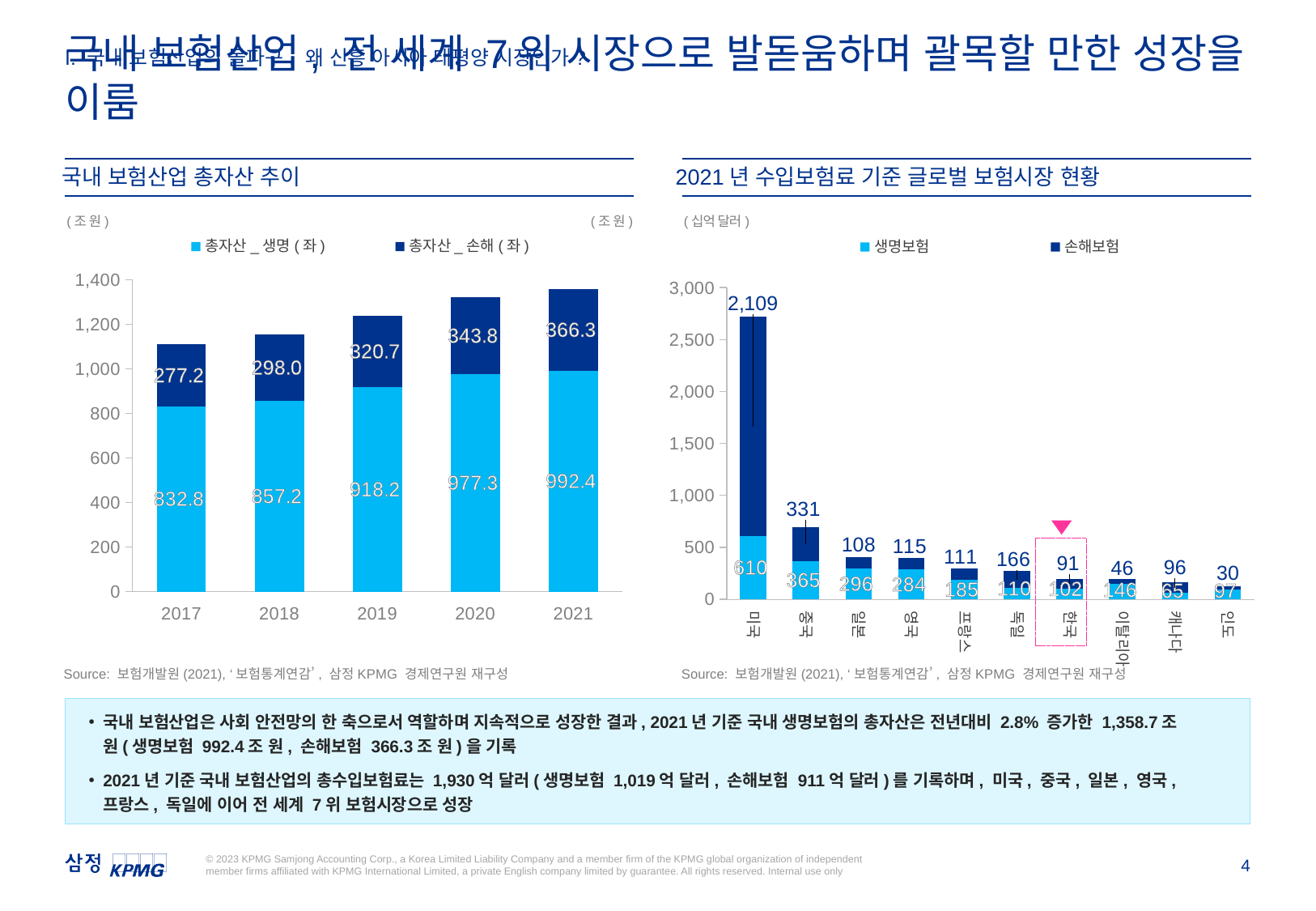

I. 국내 보험산업의 돌파구, 왜 신흥 아시아 태평양 시장인가?
국내 보험산업, 전 세계 7위 시장으로 발돋움하며 괄목할 만한 성장을 이룸
국내 보험산업 총자산 추이
2021년 수입보험료 기준 글로벌 보험시장 현황
(조 원)
(조 원)
(십억 달러)

### Chart

| Category | 총자산_생명(좌) | 총자산_손해(좌) |
|---|---|---|
| 2017 | 832.827 | 277.205 |
| 2018 | 857.198 | 298.041 |
| 2019 | 918.161 | 320.652 |
| 2020 | 977.284 | 343.783 |
| 2021 | 992.389 | 366.315 |

### Chart

| Category | 생명보험 | 손해보험 |
|---|---|---|
| 미국 | 609.642 | 2109.057 |
| 중국 | 365.456 | 330.672 |
| 일본 | 295.85 | 107.741 |
| 영국 | 284.284 | 114.858 |
| 프랑스 | 185.445 | 110.935 |
| 독일 | 109.961 | 165.818 |
| 한국 | 101.866 | 91.142 |
| 이탈리아 | 146.001 | 46.48 |
| 캐나다 | 64.917 | 96.372 |
| 인도 | 96.679 | 30.296 |

Source: 보험개발원(2021), ‘보험통계연감’, 삼정KPMG 경제연구원 재구성
Source: 보험개발원(2021), ‘보험통계연감’, 삼정KPMG 경제연구원 재구성
국내 보험산업은 사회 안전망의 한 축으로서 역할하며 지속적으로 성장한 결과, 2021년 기준 국내 생명보험의 총자산은 전년대비 2.8% 증가한 1,358.7조 원(생명보험 992.4조 원, 손해보험 366.3조 원)을 기록
2021년 기준 국내 보험산업의 총수입보험료는 1,930억 달러(생명보험 1,019억 달러, 손해보험 911억 달러)를 기록하며, 미국, 중국, 일본, 영국, 프랑스, 독일에 이어 전 세계 7위 보험시장으로 성장